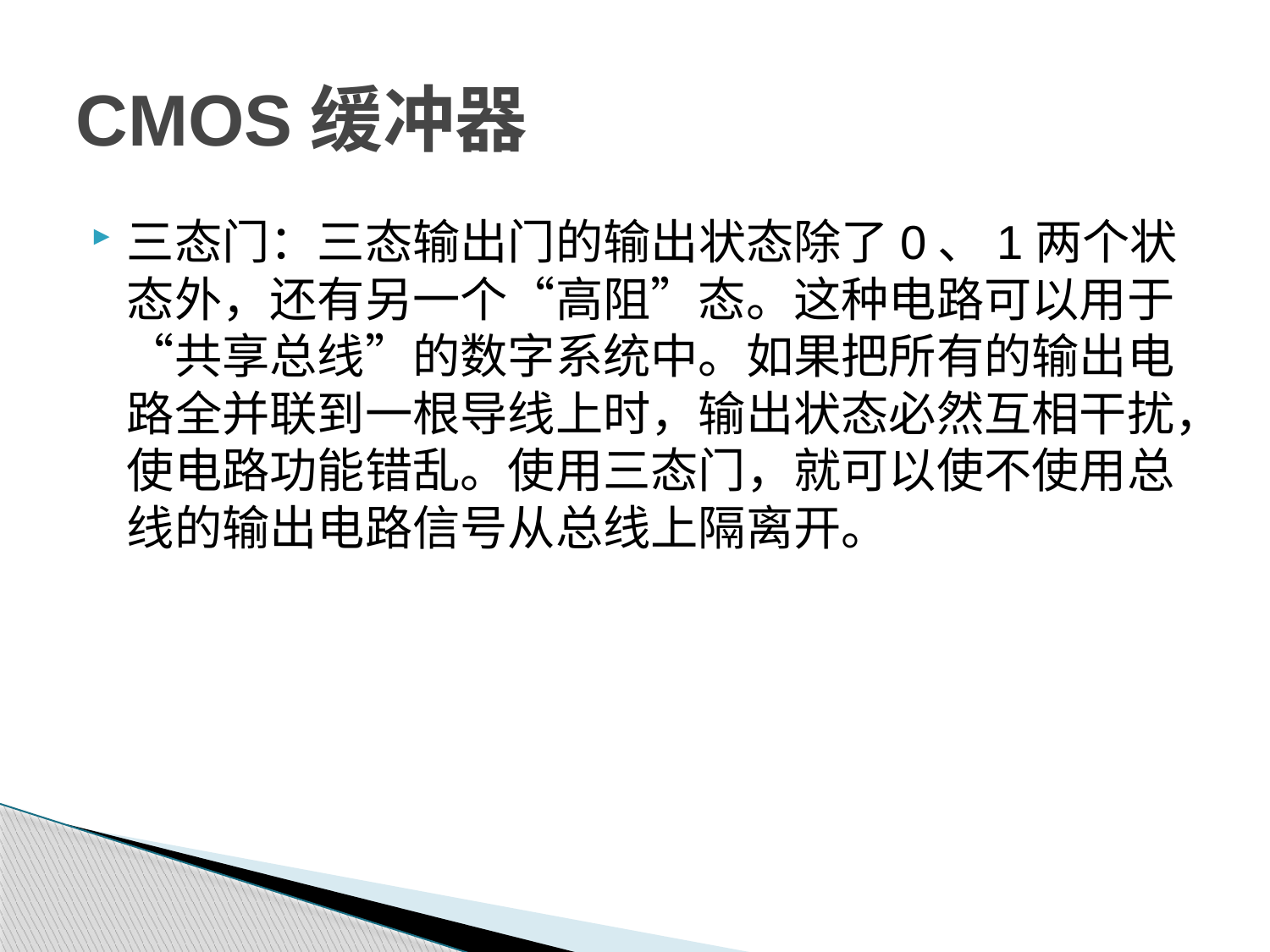

# CMOS缓冲器
三态门：三态输出门的输出状态除了0、1两个状态外，还有另一个“高阻”态。这种电路可以用于“共享总线”的数字系统中。如果把所有的输出电路全并联到一根导线上时，输出状态必然互相干扰，使电路功能错乱。使用三态门，就可以使不使用总线的输出电路信号从总线上隔离开。